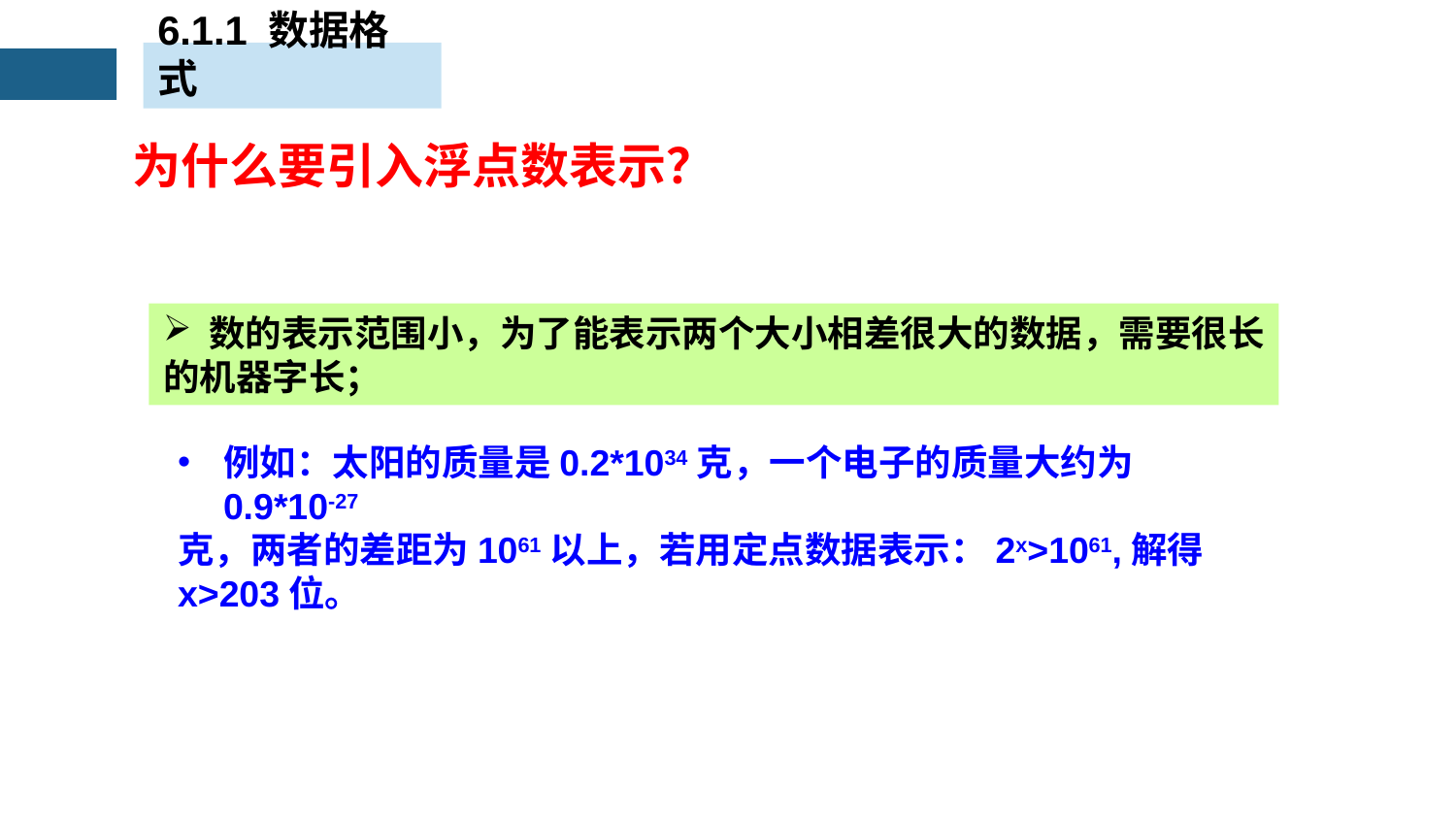

6.1.1 数据格式
为什么要引入浮点数表示？
数的表示范围小，为了能表示两个大小相差很大的数据，需要很长
的机器字长；
例如：太阳的质量是0.2*1034克，一个电子的质量大约为0.9*10-27
克，两者的差距为1061以上，若用定点数据表示：2x>1061,解得x>203位。